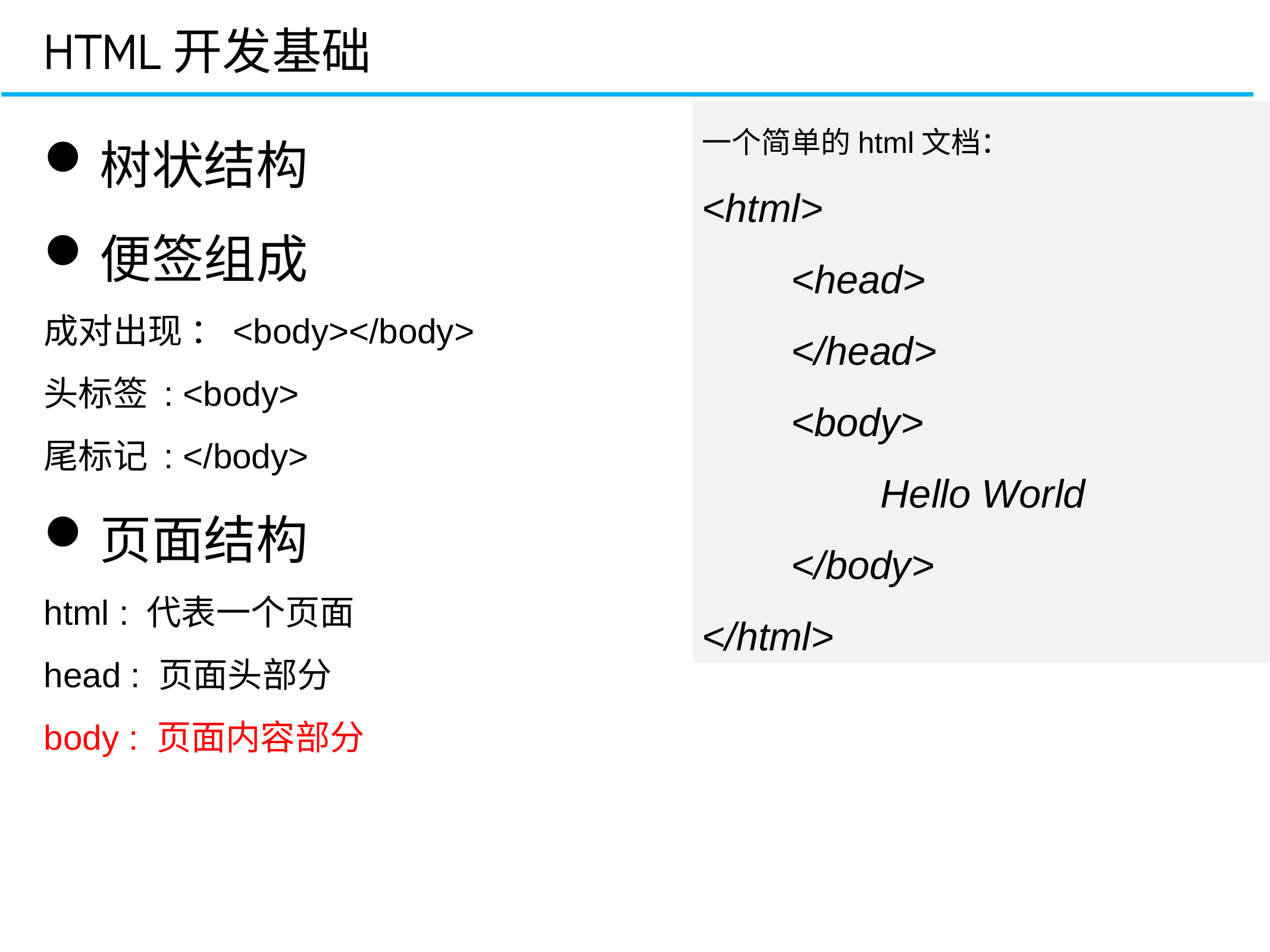

HTML开发基础

树状结构
便签组成
成对出现 ：<body></body>
头标签 : <body>
尾标记 : </body>
页面结构
html : 代表一个页面
head : 页面头部分
body : 页面内容部分

一个简单的html文档：
<html>
	<head>
	</head>
	<body>
		Hello World
	</body>
</html>